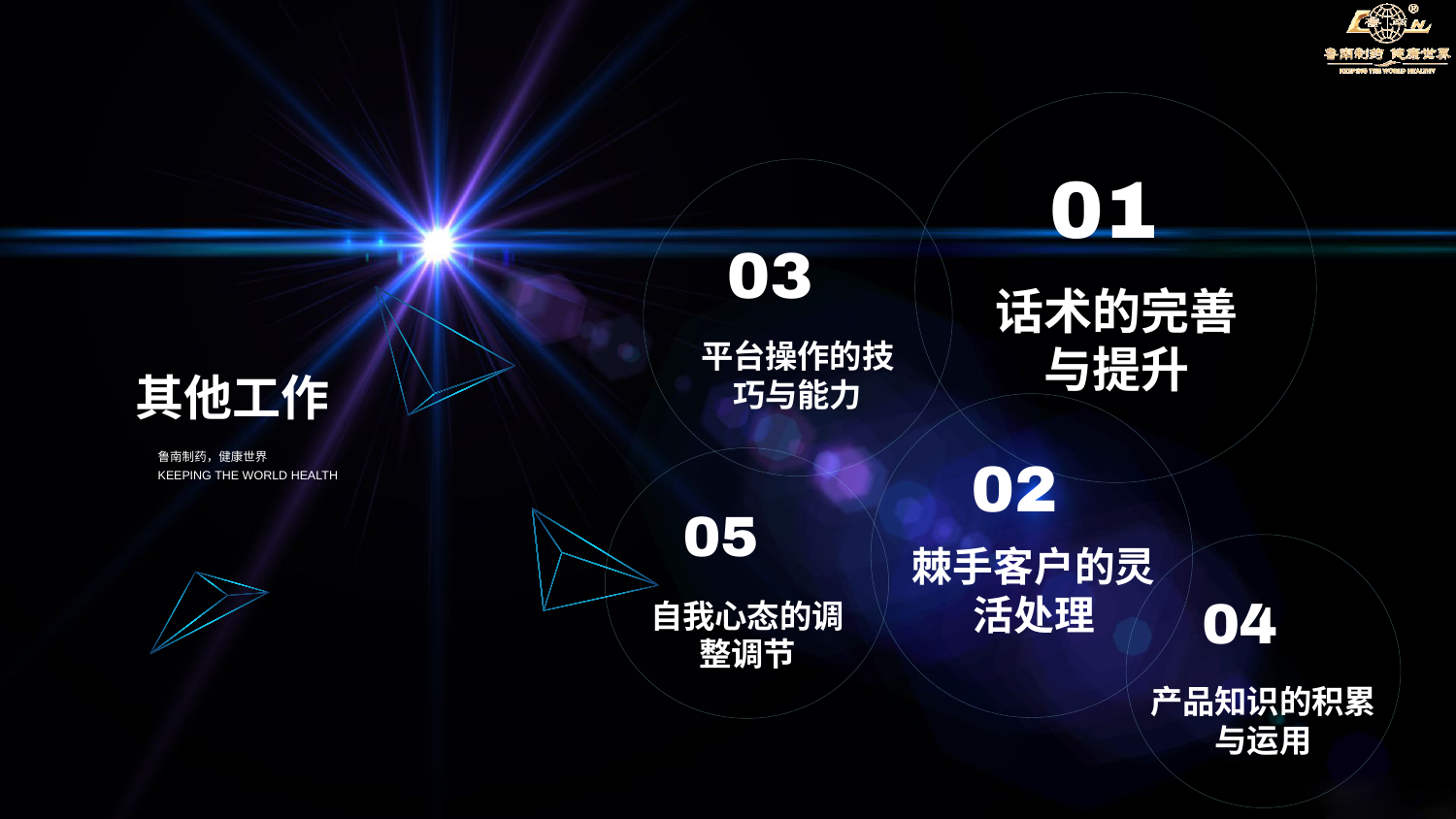

01
话术的完善与提升

03
平台操作的技巧与能力

其他工作

02
棘手客户的灵活处理
鲁南制药，健康世界
KEEPING THE WORLD HEALTH

05
自我心态的调整调节

04
产品知识的积累与运用